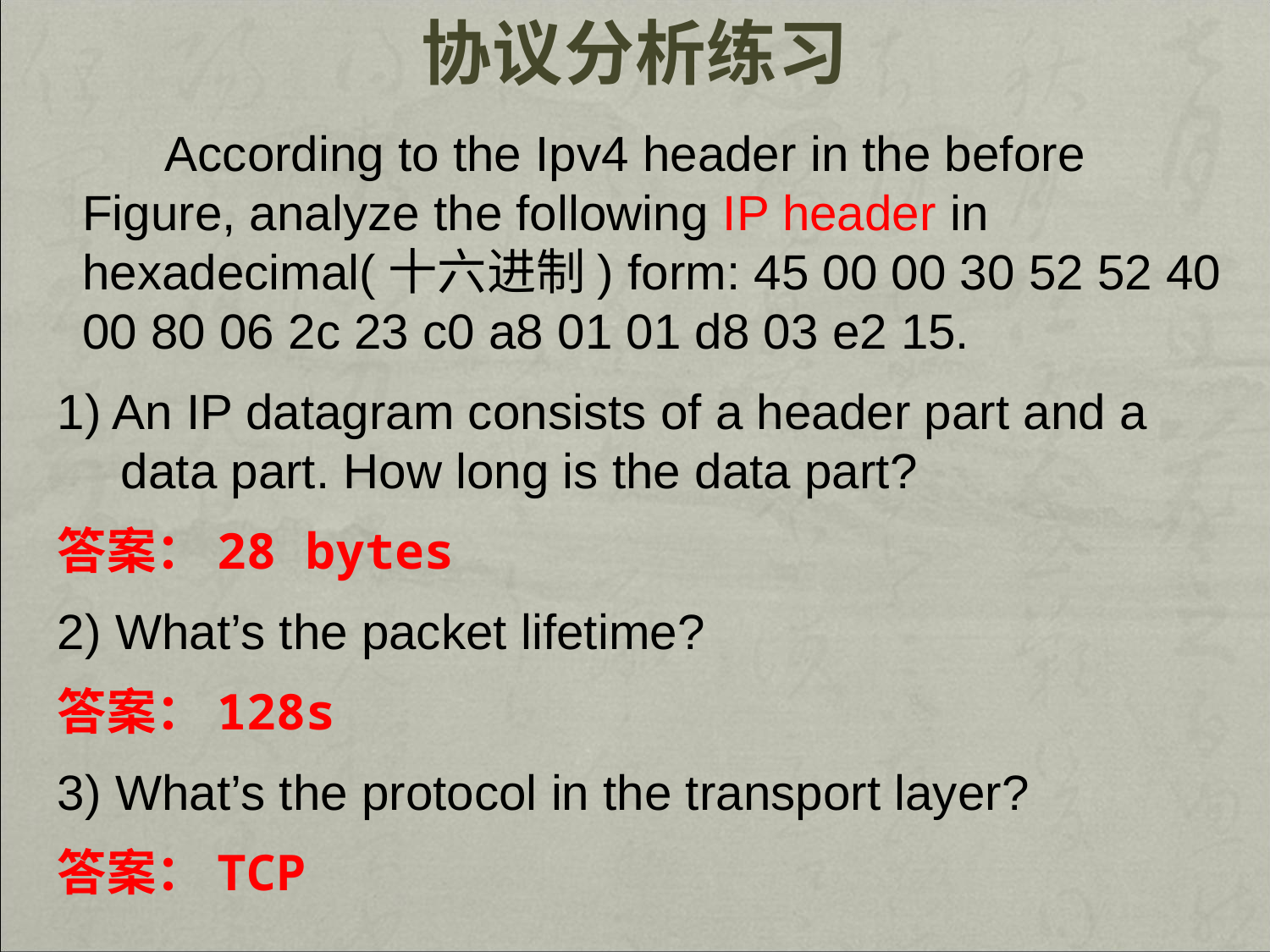

# 协议分析练习
      According to the Ipv4 header in the before Figure, analyze the following IP header in hexadecimal(十六进制) form: 45 00 00 30 52 52 40 00 80 06 2c 23 c0 a8 01 01 d8 03 e2 15.
1) An IP datagram consists of a header part and a data part. How long is the data part?
答案：28 bytes
2) What’s the packet lifetime?
答案：128s
3) What’s the protocol in the transport layer?
答案：TCP
103